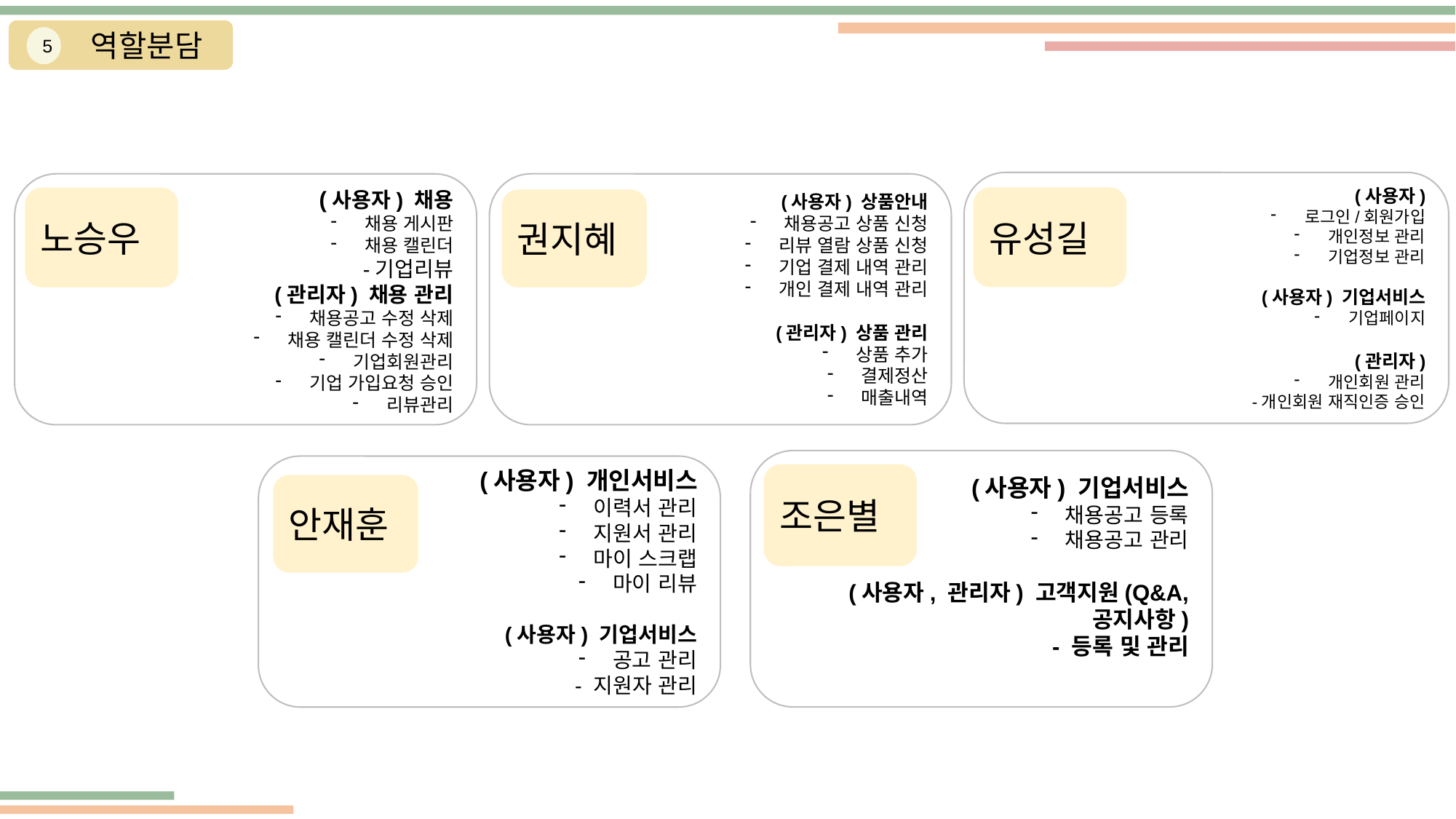

역할분담

5

(사용자)
로그인/회원가입
개인정보 관리
기업정보 관리

(사용자) 기업서비스
기업페이지
(관리자)
개인회원 관리
-개인회원 재직인증 승인

(사용자) 채용
채용 게시판
채용 캘린더
-기업리뷰
(관리자) 채용 관리
채용공고 수정 삭제
채용 캘린더 수정 삭제
기업회원관리
기업 가입요청 승인
리뷰관리

(사용자) 상품안내
채용공고 상품 신청
리뷰 열람 상품 신청
기업 결제 내역 관리
개인 결제 내역 관리

(관리자) 상품 관리
상품 추가
결제정산
매출내역
유성길
노승우
권지혜
(사용자) 기업서비스
채용공고 등록
채용공고 관리

(사용자, 관리자) 고객지원(Q&A, 공지사항)
- 등록 및 관리

(사용자) 개인서비스
이력서 관리
지원서 관리
마이 스크랩
마이 리뷰

(사용자) 기업서비스
공고 관리
- 지원자 관리
조은별
안재훈